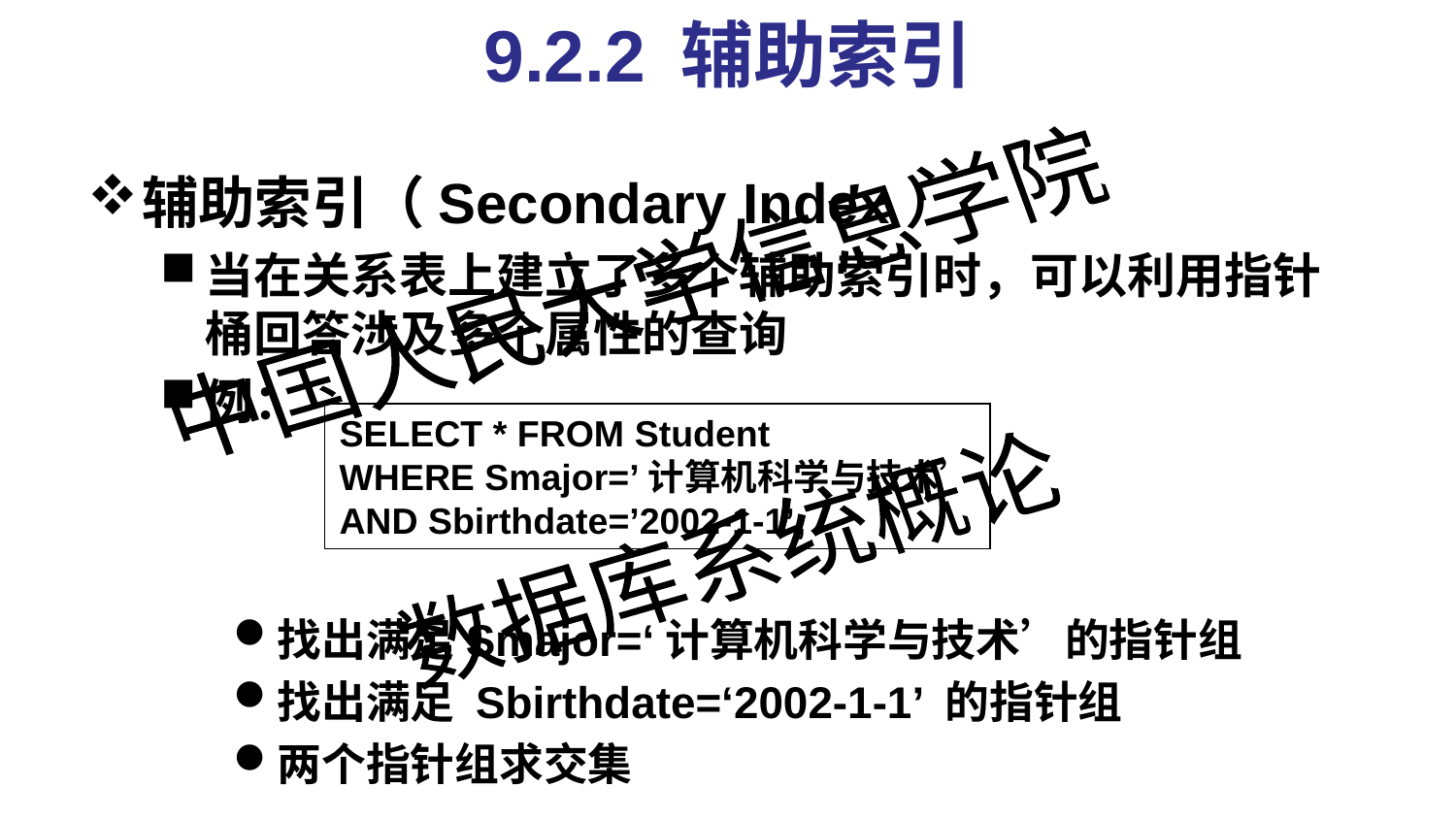

107
# 9.2.2 辅助索引
辅助索引（Secondary Index）
当在关系表上建立了多个辅助索引时，可以利用指针桶回答涉及多个属性的查询
例：

找出满足Smajor=‘计算机科学与技术’的指针组
找出满足 Sbirthdate=‘2002-1-1’ 的指针组
两个指针组求交集
SELECT * FROM Student
WHERE Smajor=’计算机科学与技术’
AND Sbirthdate=’2002-1-1’;